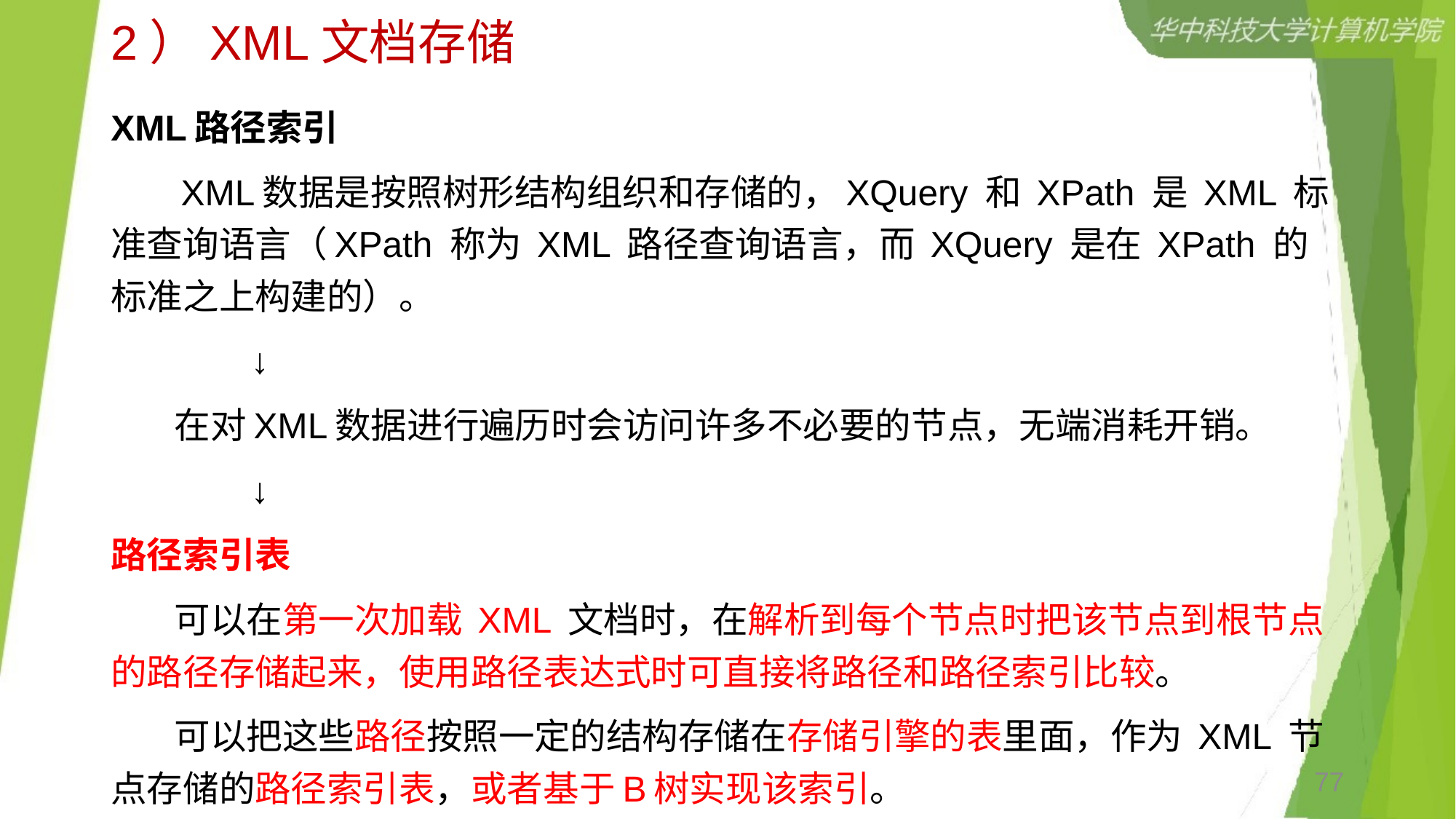

# 2）XML文档存储
XML路径索引
       XML数据是按照树形结构组织和存储的，XQuery 和 XPath 是 XML 标准查询语言（XPath 称为 XML 路径查询语言，而 XQuery 是在 XPath 的标准之上构建的）。
              ↓
       在对XML数据进行遍历时会访问许多不必要的节点，无端消耗开销。
              ↓
路径索引表
       可以在第一次加载 XML 文档时，在解析到每个节点时把该节点到根节点的路径存储起来，使用路径表达式时可直接将路径和路径索引比较。
       可以把这些路径按照一定的结构存储在存储引擎的表里面，作为 XML 节点存储的路径索引表，或者基于B树实现该索引。
77